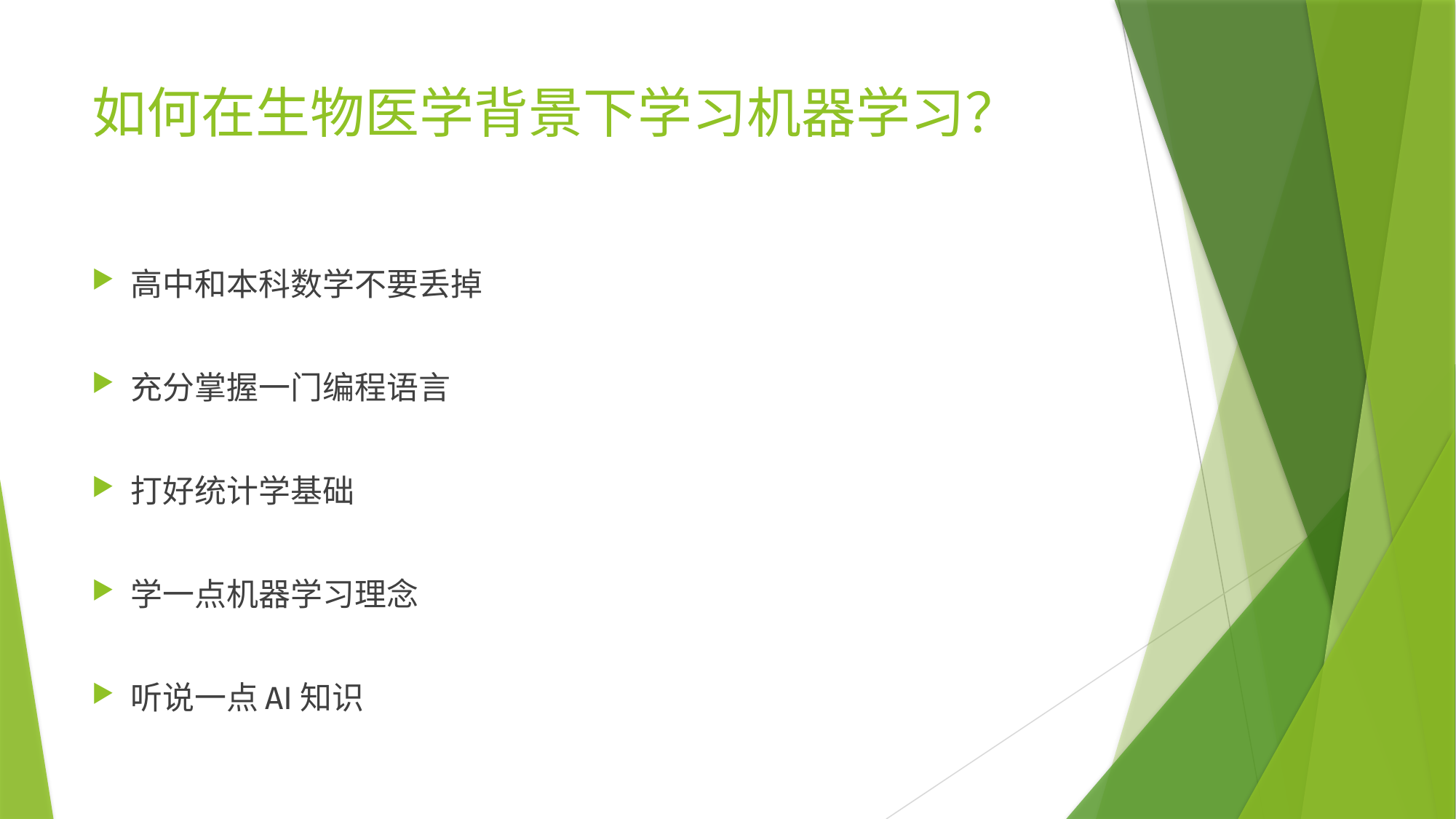

# 如何在生物医学背景下学习机器学习？
高中和本科数学不要丢掉

充分掌握一门编程语言

打好统计学基础

学一点机器学习理念

听说一点AI知识